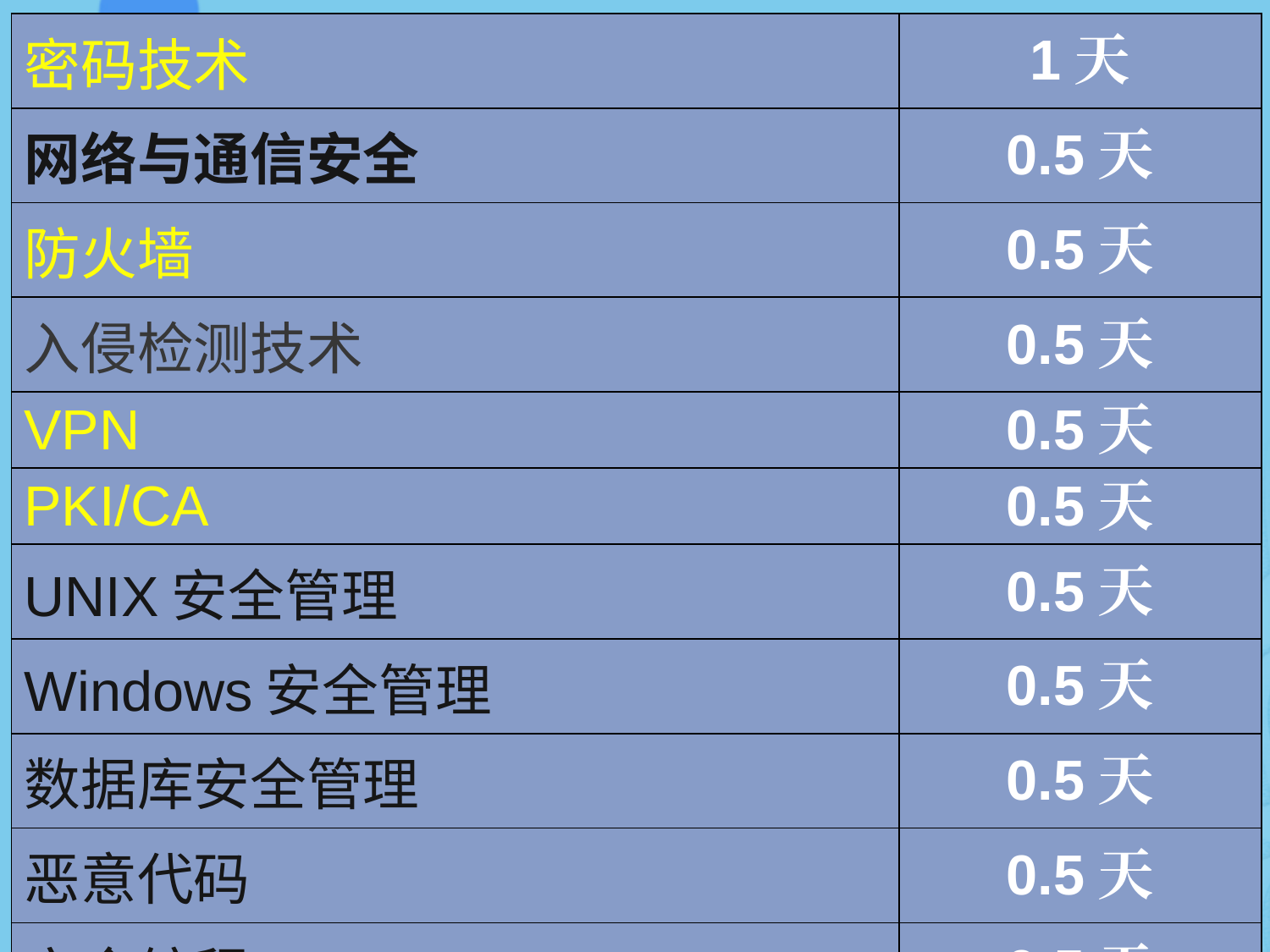

| 密码技术 | 1天 |
| --- | --- |
| 网络与通信安全 | 0.5天 |
| 防火墙 | 0.5天 |
| 入侵检测技术 | 0.5天 |
| VPN | 0.5天 |
| PKI/CA | 0.5天 |
| UNIX安全管理 | 0.5天 |
| Windows安全管理 | 0.5天 |
| 数据库安全管理 | 0.5天 |
| 恶意代码 | 0.5天 |
| 安全编程 | 0.5天 |